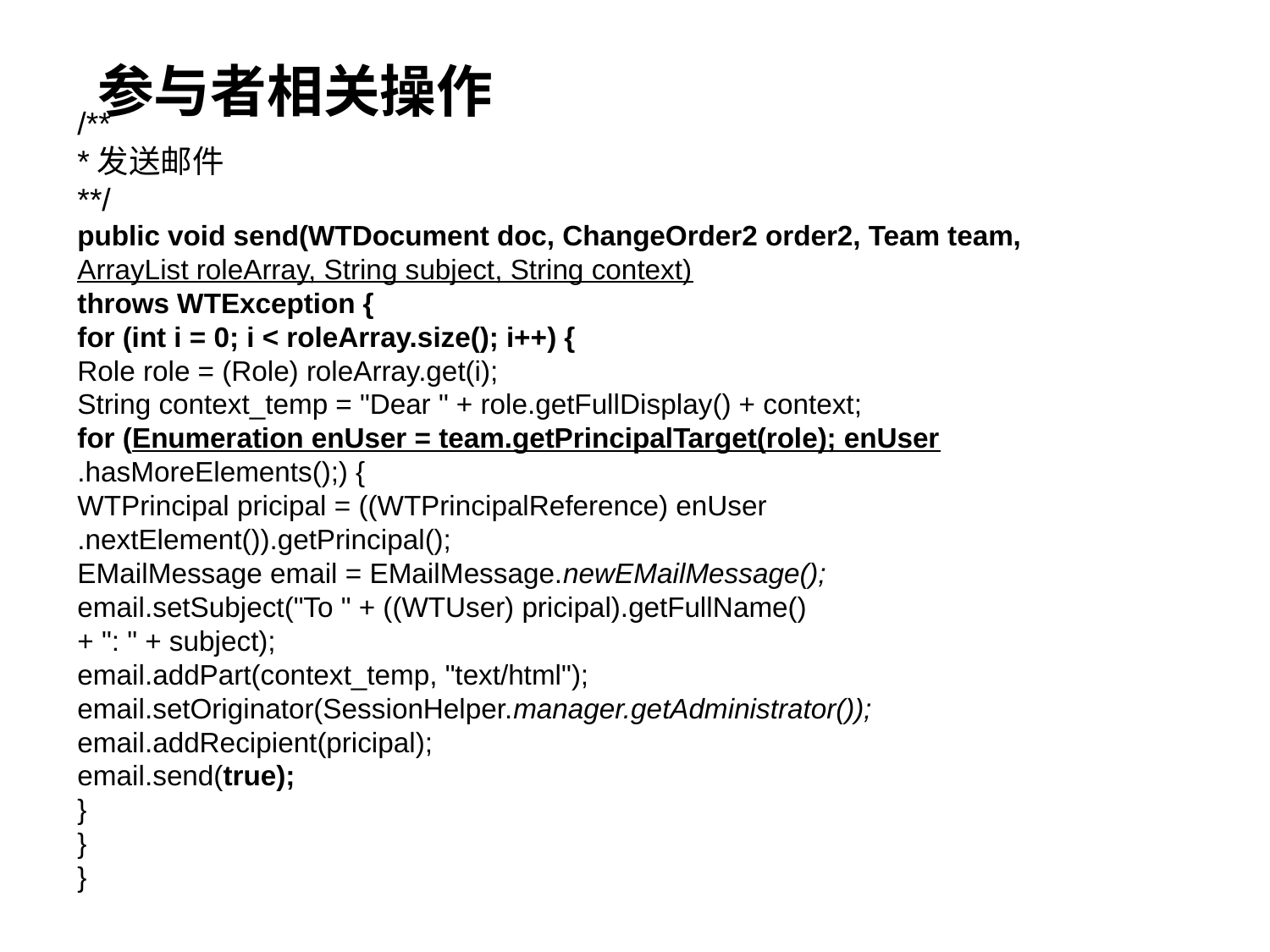

# 参与者相关操作
/**
*发送邮件
**/
public void send(WTDocument doc, ChangeOrder2 order2, Team team,
ArrayList roleArray, String subject, String context)
throws WTException {
for (int i = 0; i < roleArray.size(); i++) {
Role role = (Role) roleArray.get(i);
String context_temp = "Dear " + role.getFullDisplay() + context;
for (Enumeration enUser = team.getPrincipalTarget(role); enUser
.hasMoreElements();) {
WTPrincipal pricipal = ((WTPrincipalReference) enUser
.nextElement()).getPrincipal();
EMailMessage email = EMailMessage.newEMailMessage();
email.setSubject("To " + ((WTUser) pricipal).getFullName()
+ ": " + subject);
email.addPart(context_temp, "text/html");
email.setOriginator(SessionHelper.manager.getAdministrator());
email.addRecipient(pricipal);
email.send(true);
}
}
}